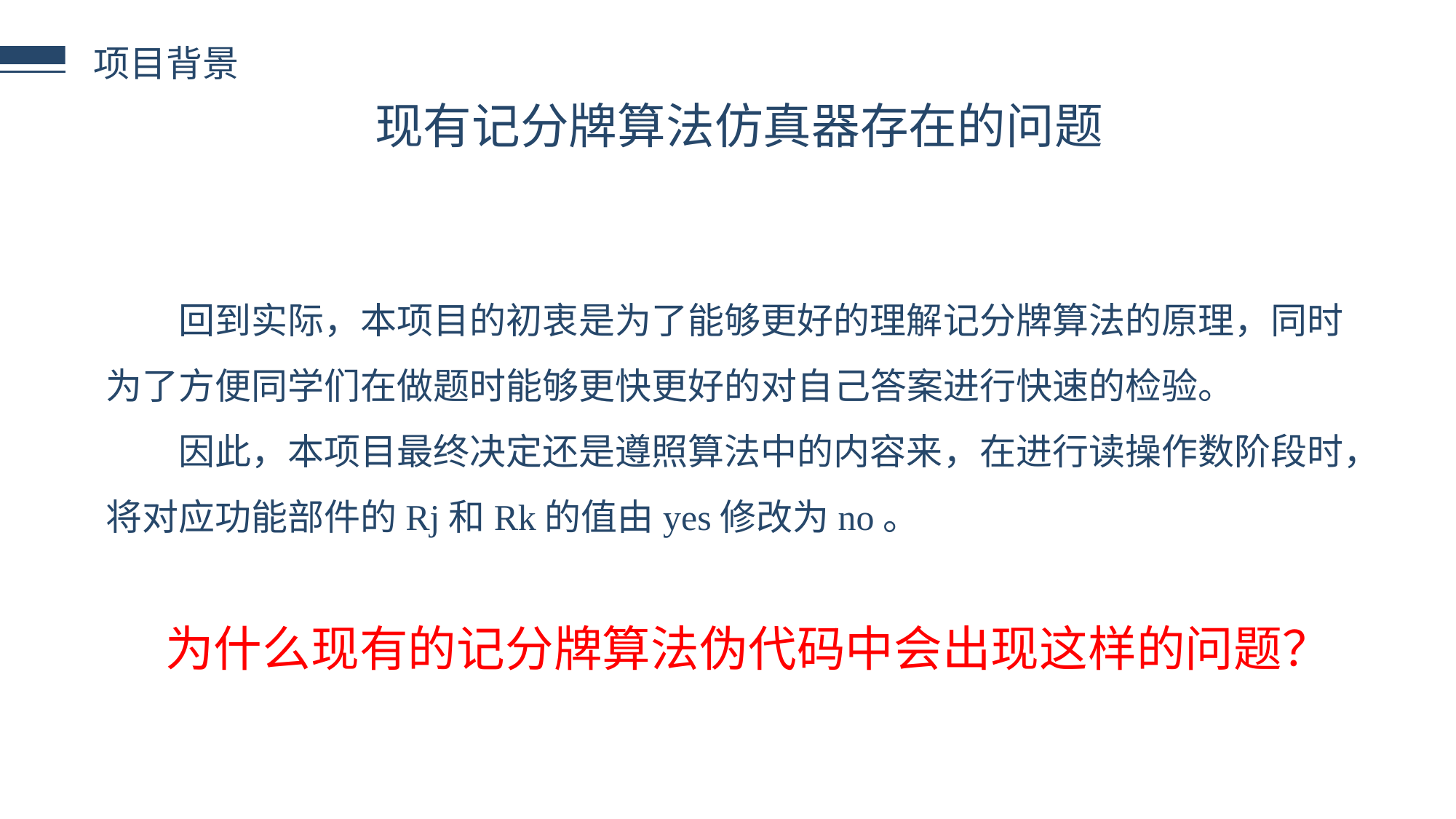

项目背景

 现有记分牌算法仿真器存在的问题
回到实际，本项目的初衷是为了能够更好的理解记分牌算法的原理，同时为了方便同学们在做题时能够更快更好的对自己答案进行快速的检验。
因此，本项目最终决定还是遵照算法中的内容来，在进行读操作数阶段时，将对应功能部件的Rj和Rk的值由yes修改为no。
为什么现有的记分牌算法伪代码中会出现这样的问题？